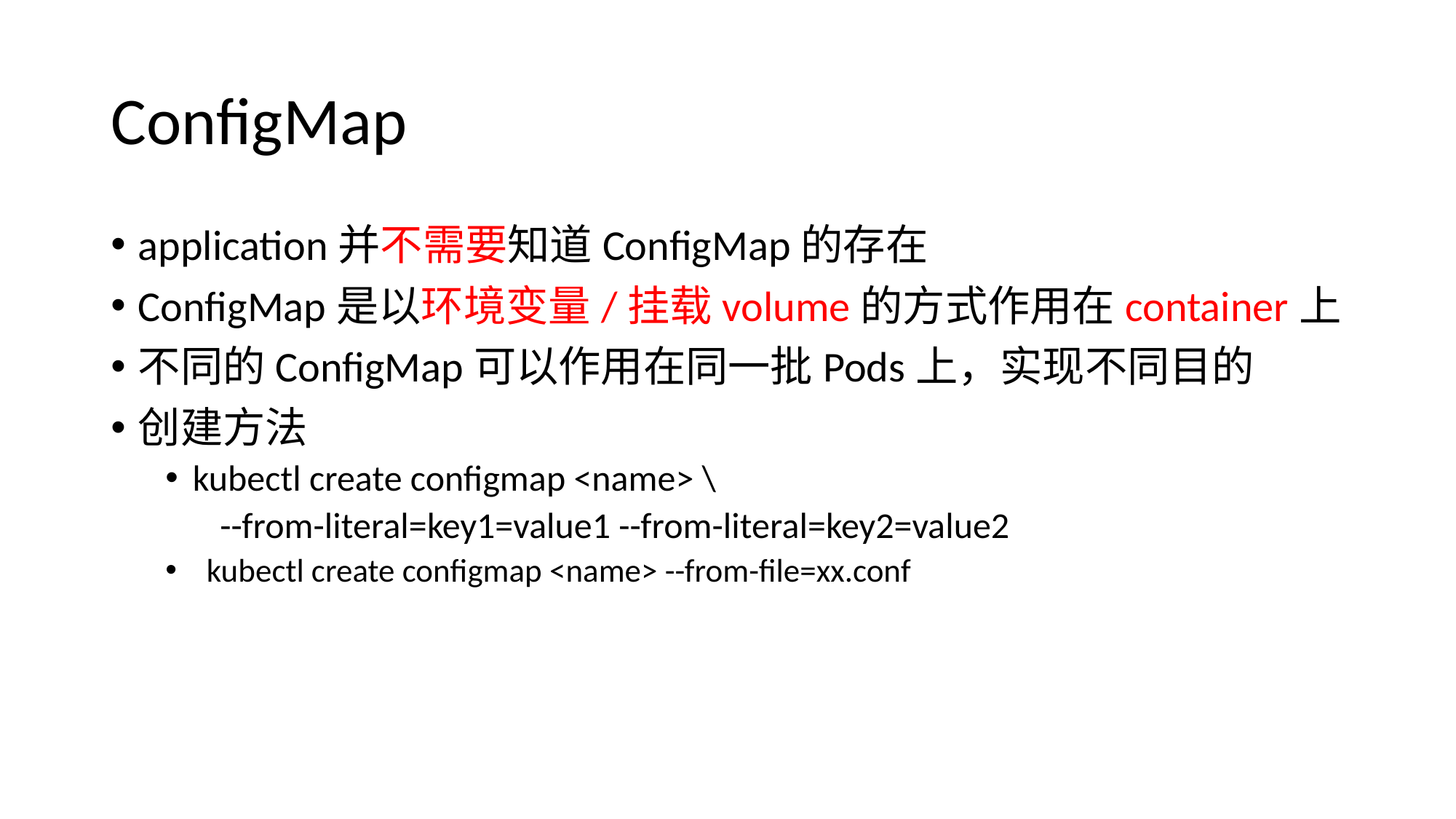

# ConfigMap
application并不需要知道ConfigMap的存在
ConfigMap是以环境变量/挂载volume的方式作用在container上
不同的ConfigMap可以作用在同一批Pods上，实现不同目的
创建方法
kubectl create configmap <name> \
	--from-literal=key1=value1 --from-literal=key2=value2
kubectl create configmap <name> --from-file=xx.conf